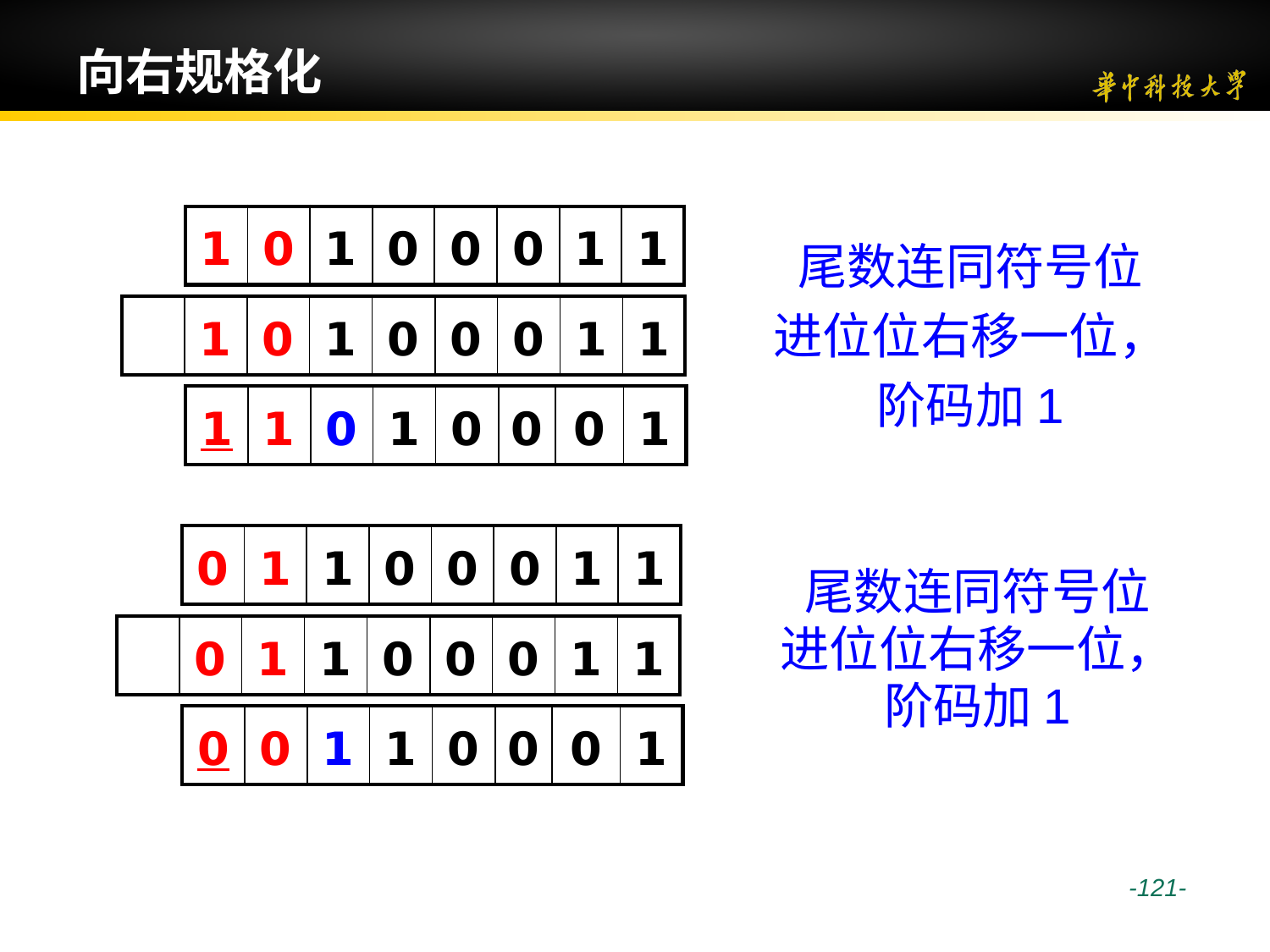

# 向右规格化
| 1 | 0 | 1 | 0 | 0 | 0 | 1 | 1 |
| --- | --- | --- | --- | --- | --- | --- | --- |
尾数连同符号位
进位位右移一位，
阶码加1
|  | 1 | 0 | 1 | 0 | 0 | 0 | 1 | 1 |
| --- | --- | --- | --- | --- | --- | --- | --- | --- |
| 1 | 1 | 0 | 1 | 0 | 0 | 0 | 1 |
| --- | --- | --- | --- | --- | --- | --- | --- |
| 0 | 1 | 1 | 0 | 0 | 0 | 1 | 1 |
| --- | --- | --- | --- | --- | --- | --- | --- |
尾数连同符号位
进位位右移一位，
阶码加1
|  | 0 | 1 | 1 | 0 | 0 | 0 | 1 | 1 |
| --- | --- | --- | --- | --- | --- | --- | --- | --- |
| 0 | 0 | 1 | 1 | 0 | 0 | 0 | 1 |
| --- | --- | --- | --- | --- | --- | --- | --- |
 -121-